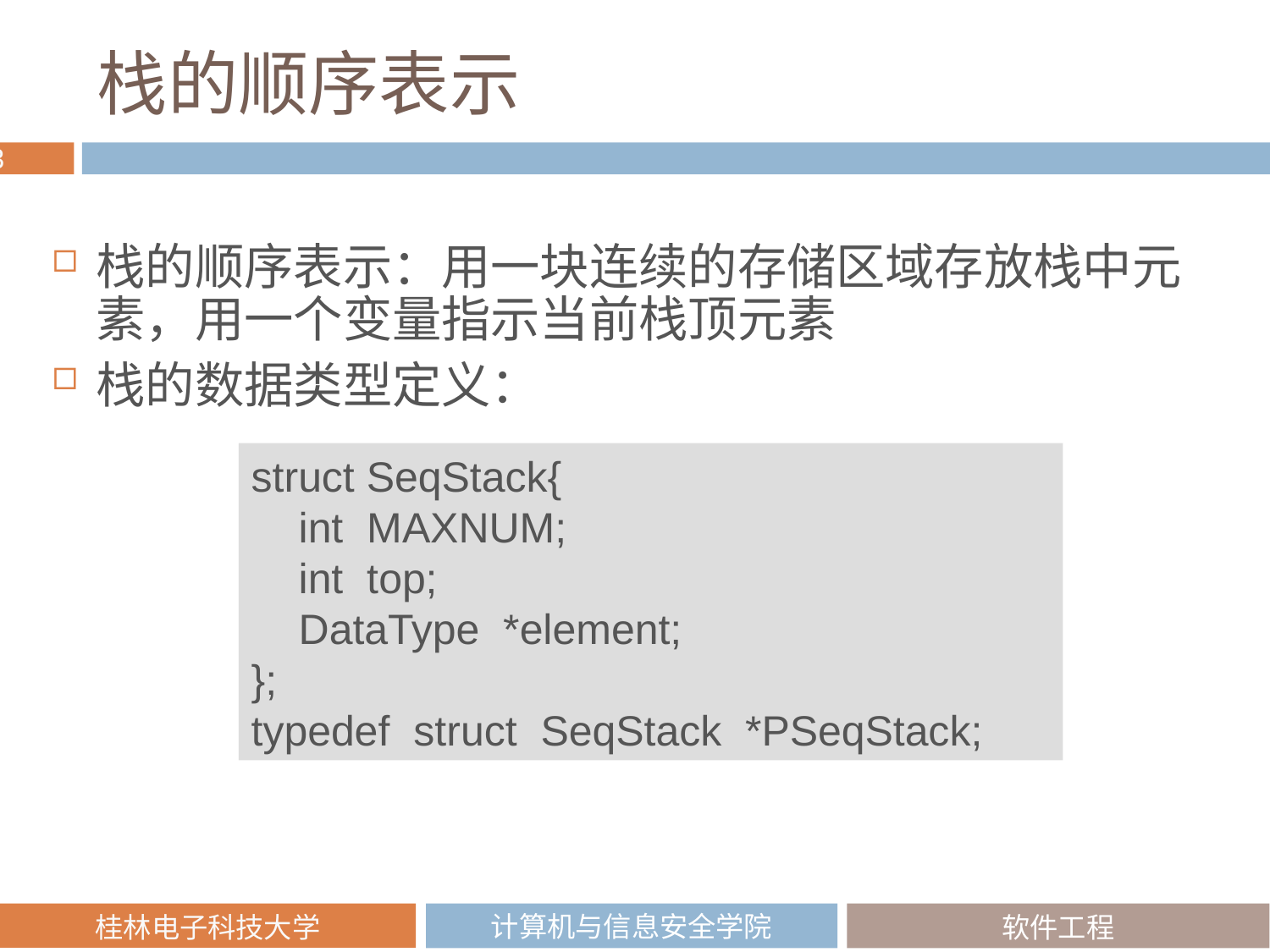

# 栈的顺序表示
栈的顺序表示：用一块连续的存储区域存放栈中元素，用一个变量指示当前栈顶元素
栈的数据类型定义：
struct SeqStack{
    int  MAXNUM;
    int  top;
    DataType  *element;
};
typedef  struct  SeqStack  *PSeqStack;